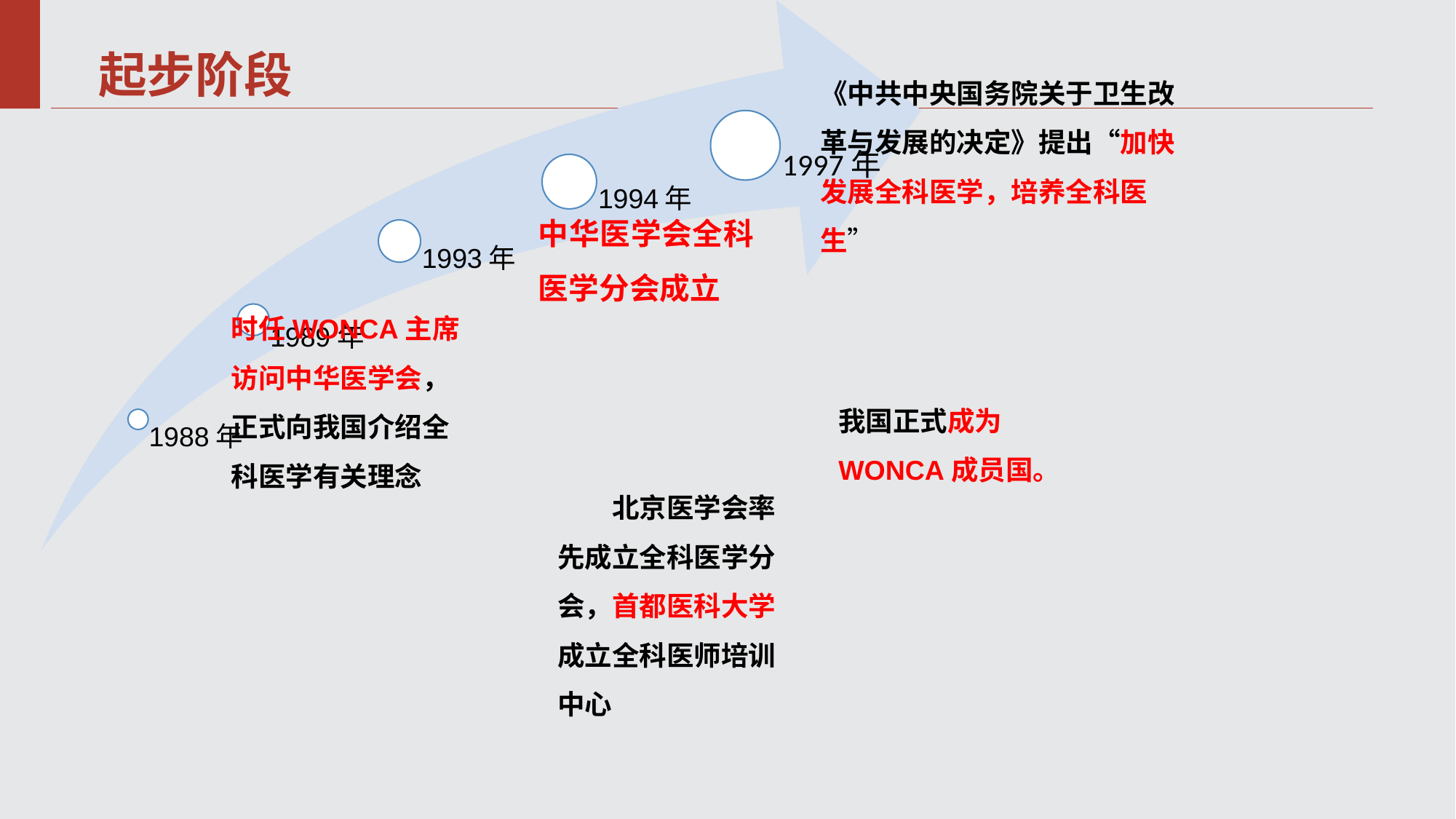

起步阶段
《中共中央国务院关于卫生改革与发展的决定》提出“加快发展全科医学，培养全科医生”
1988年
1989年
1993年
1994年
1997年
中华医学会全科医学分会成立
时任WONCA主席访问中华医学会，正式向我国介绍全科医学有关理念
我国正式成为WONCA成员国。
北京医学会率先成立全科医学分会，首都医科大学成立全科医师培训中心